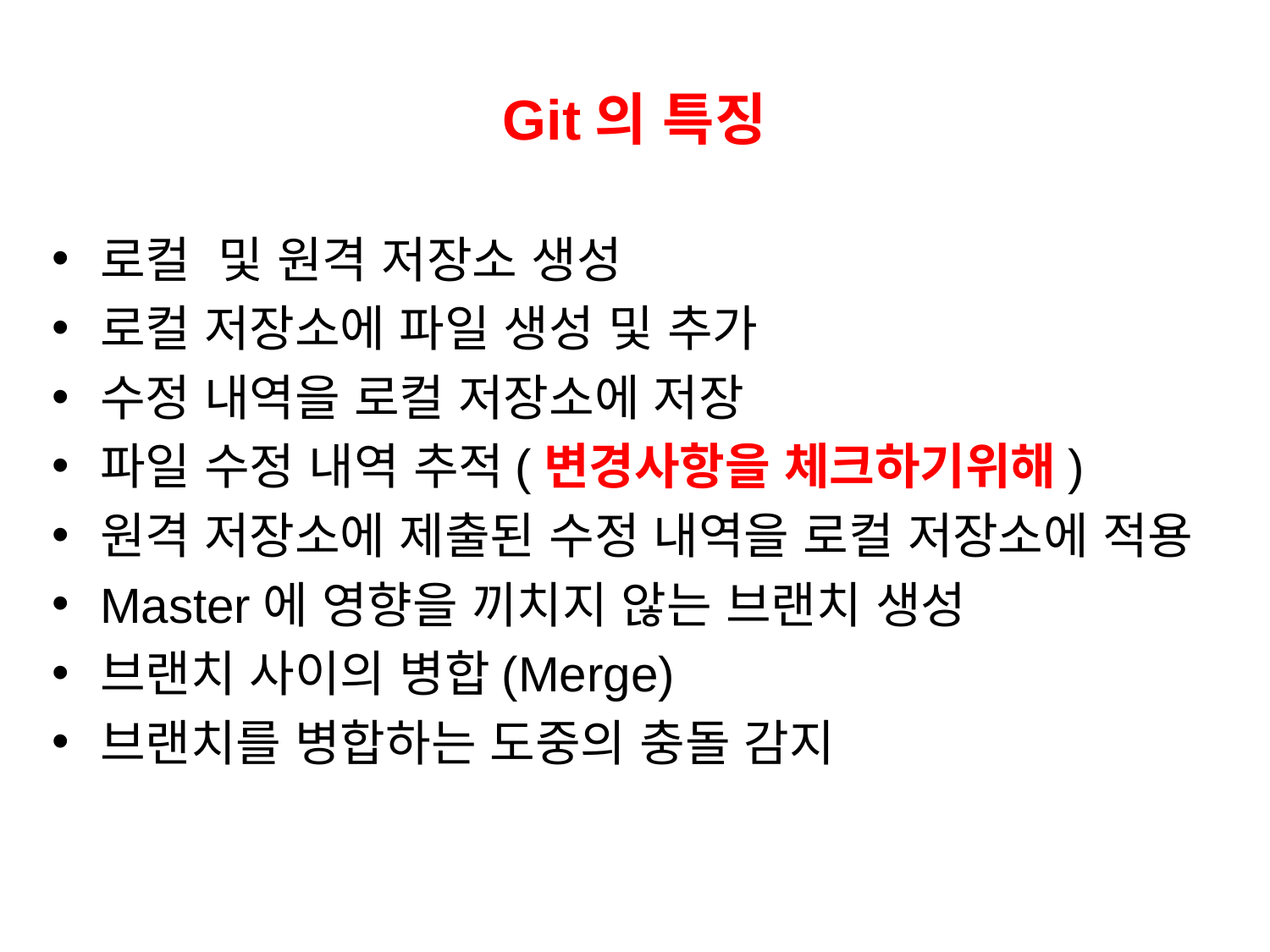

# Git의 특징
로컬  및 원격 저장소 생성
로컬 저장소에 파일 생성 및 추가
수정 내역을 로컬 저장소에 저장
파일 수정 내역 추적(변경사항을 체크하기위해)
원격 저장소에 제출된 수정 내역을 로컬 저장소에 적용
Master에 영향을 끼치지 않는 브랜치 생성
브랜치 사이의 병합(Merge)
브랜치를 병합하는 도중의 충돌 감지